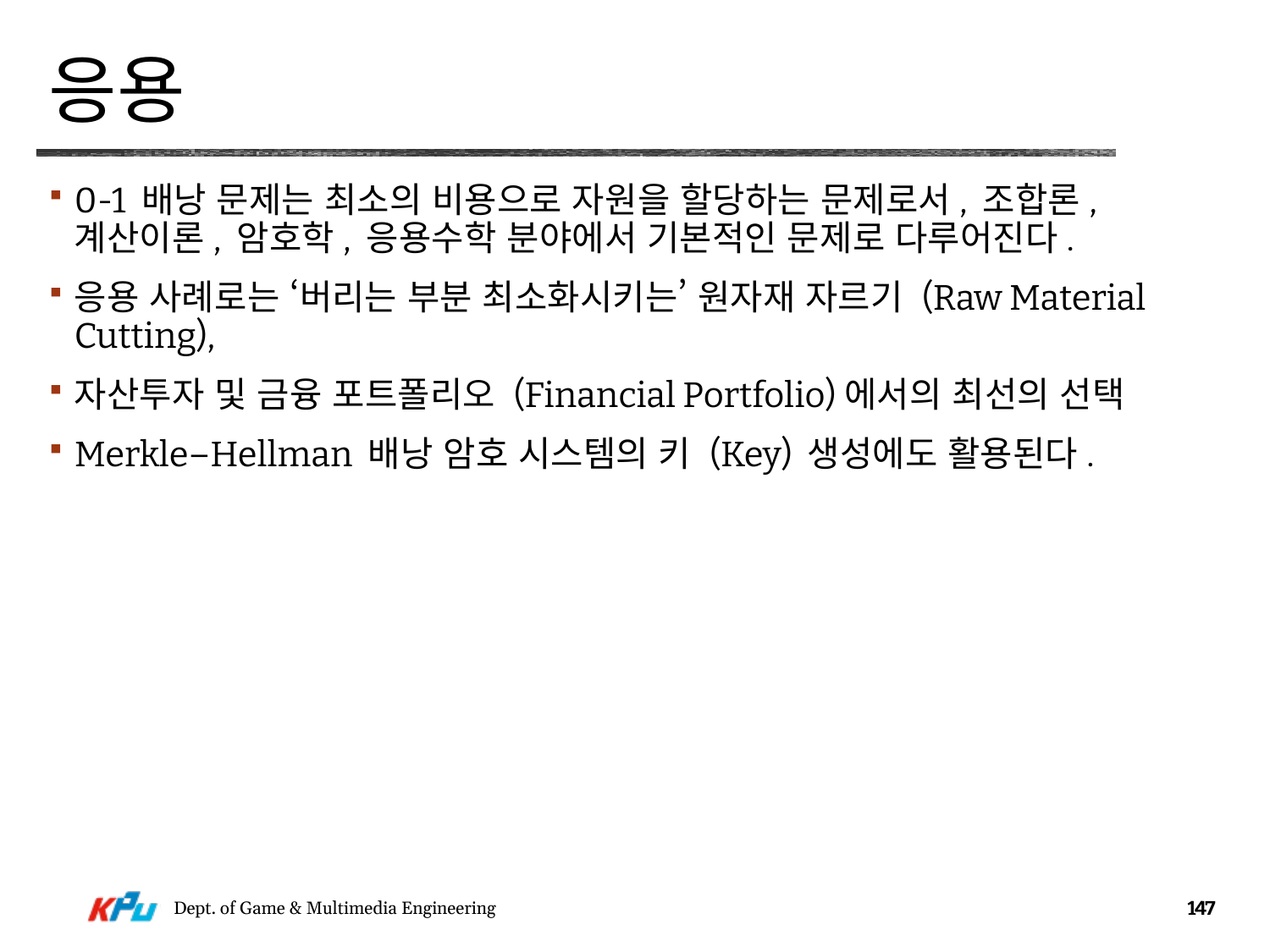

# 응용
0-1 배낭 문제는 최소의 비용으로 자원을 할당하는 문제로서, 조합론, 계산이론, 암호학, 응용수학 분야에서 기본적인 문제로 다루어진다.
응용 사례로는 ‘버리는 부분 최소화시키는’ 원자재 자르기 (Raw Material Cutting),
자산투자 및 금융 포트폴리오 (Financial Portfolio)에서의 최선의 선택
Merkle–Hellman 배낭 암호 시스템의 키 (Key) 생성에도 활용된다.
Dept. of Game & Multimedia Engineering
147